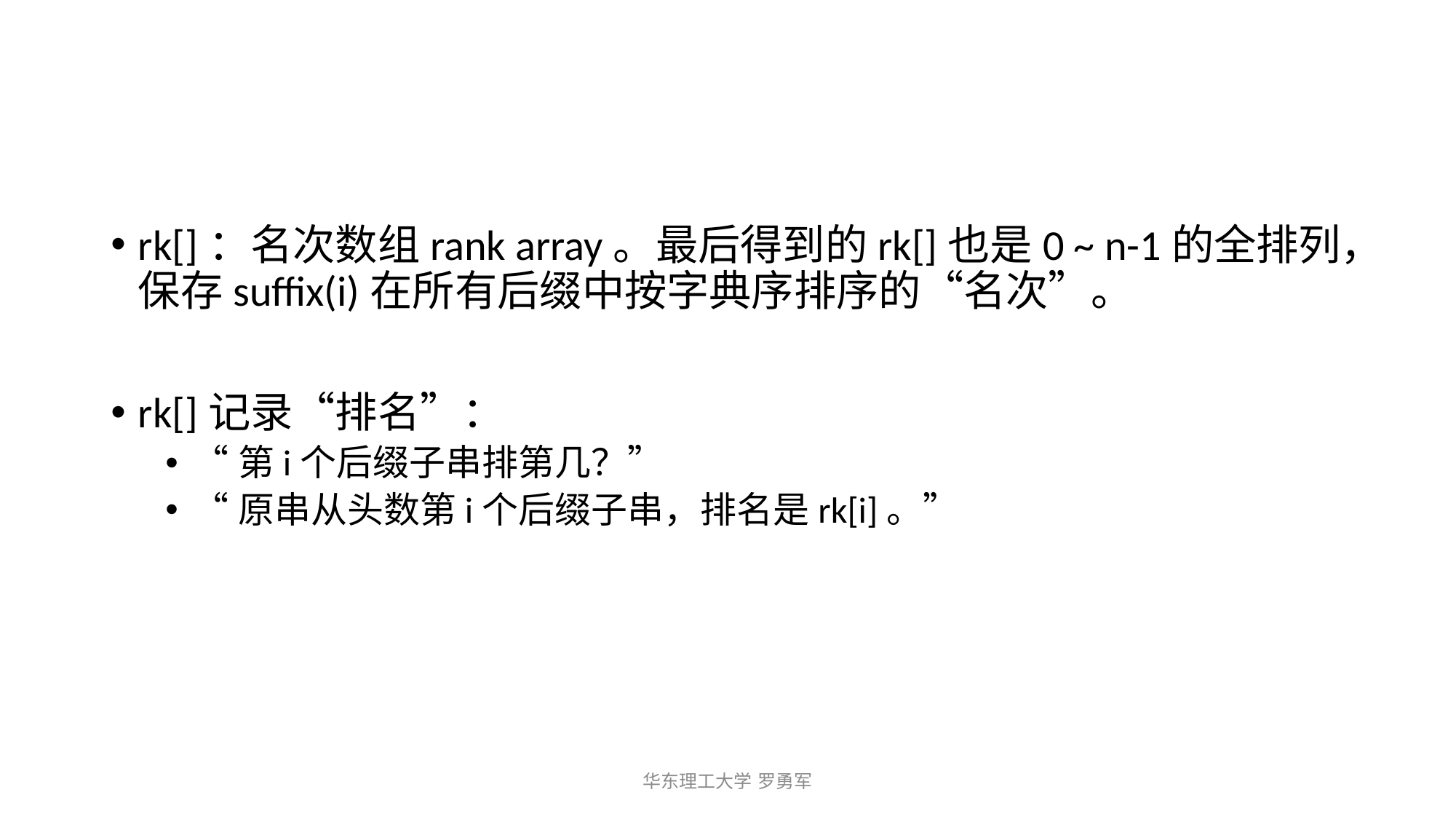

rk[]：名次数组rank array。最后得到的rk[]也是0 ~ n-1的全排列，保存suffix(i)在所有后缀中按字典序排序的“名次”。

rk[]记录“排名”：
“第i个后缀子串排第几？”
“原串从头数第i个后缀子串，排名是rk[i]。”

华东理工大学 罗勇军